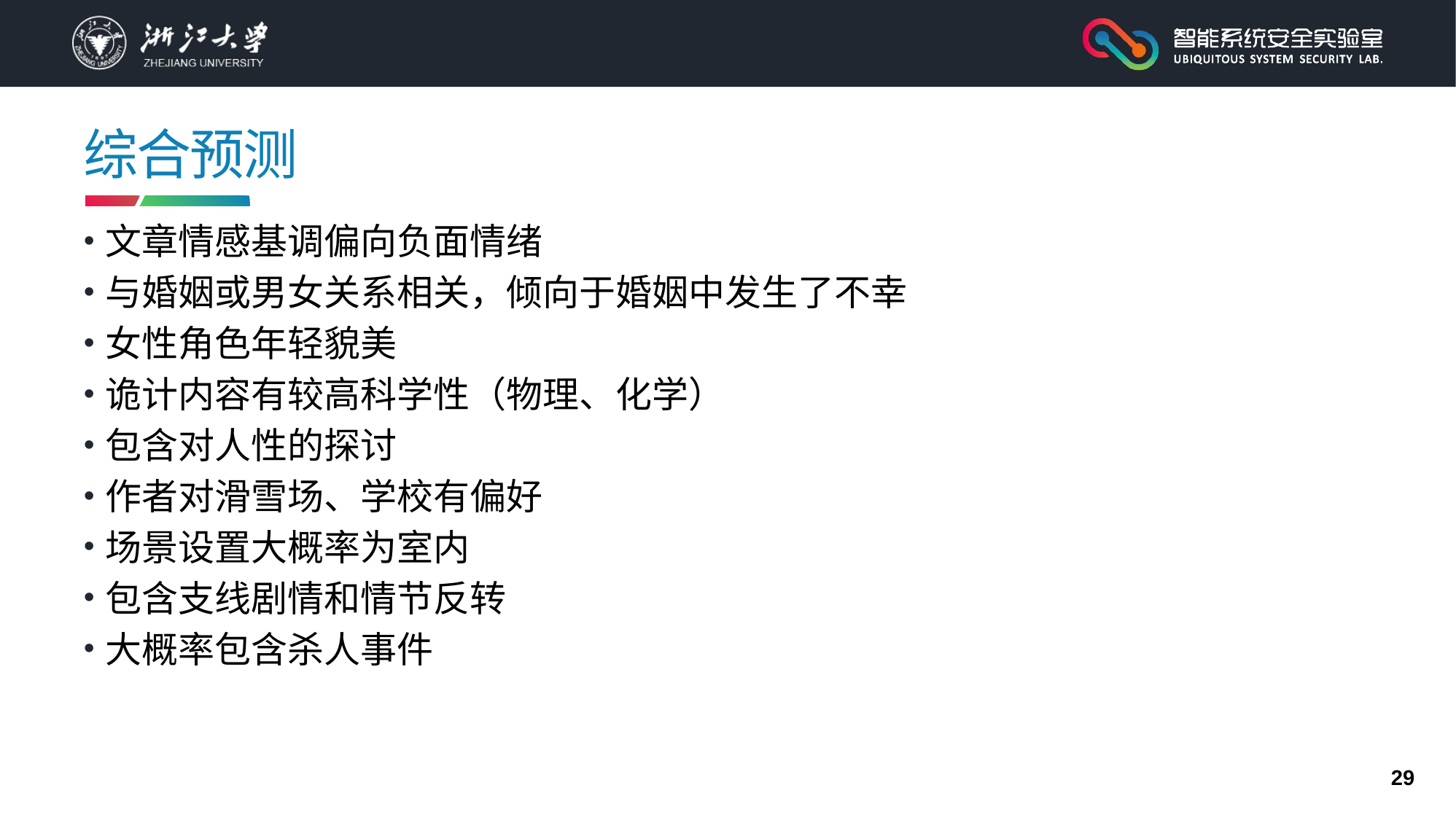

# 综合预测
文章情感基调偏向负面情绪
与婚姻或男女关系相关，倾向于婚姻中发生了不幸
女性角色年轻貌美
诡计内容有较高科学性（物理、化学）
包含对人性的探讨
作者对滑雪场、学校有偏好
场景设置大概率为室内
包含支线剧情和情节反转
大概率包含杀人事件

29